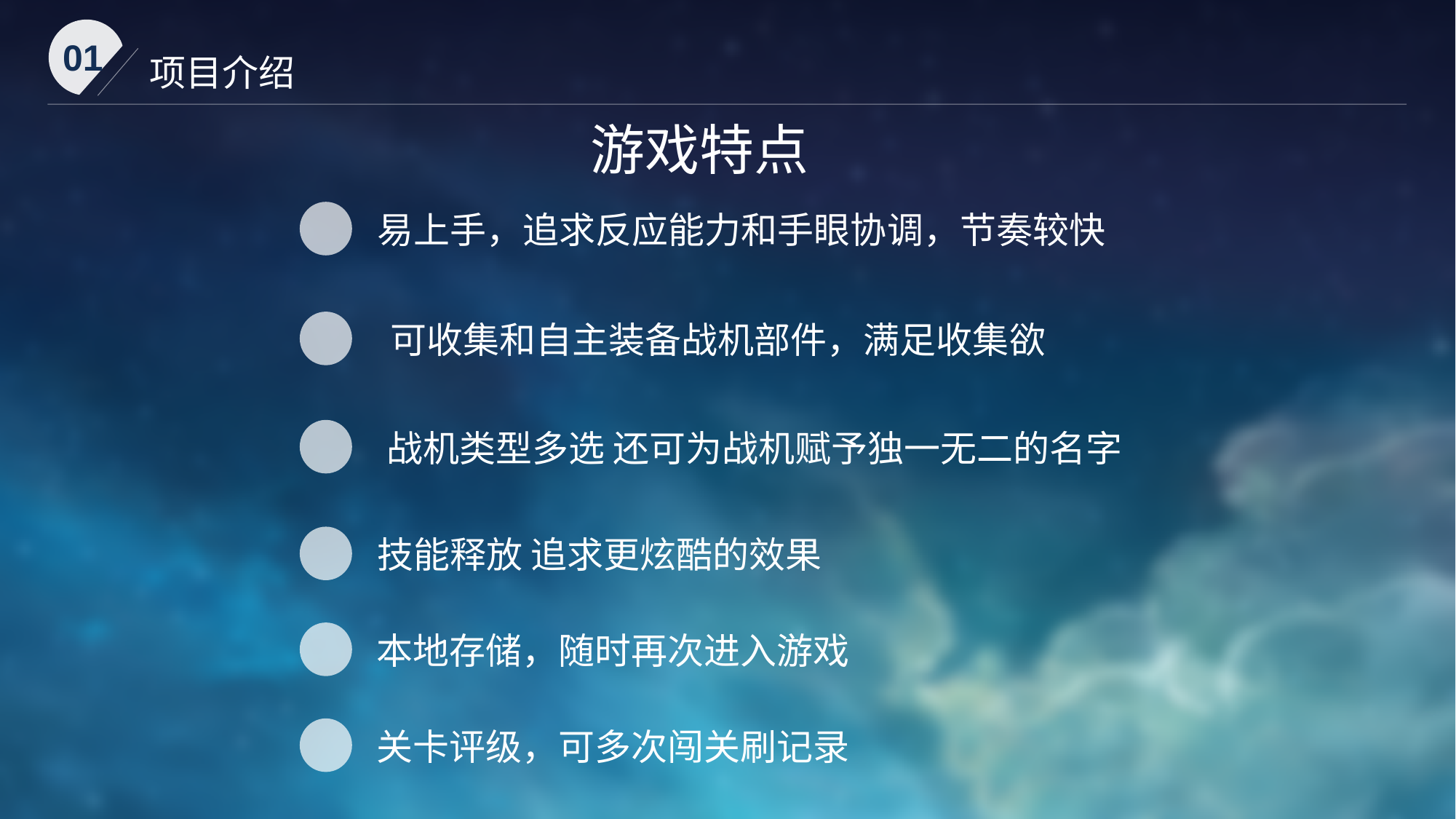

01
项目介绍
游戏特点

易上手，追求反应能力和手眼协调，节奏较快

可收集和自主装备战机部件，满足收集欲

战机类型多选 还可为战机赋予独一无二的名字

技能释放 追求更炫酷的效果

本地存储，随时再次进入游戏

关卡评级，可多次闯关刷记录